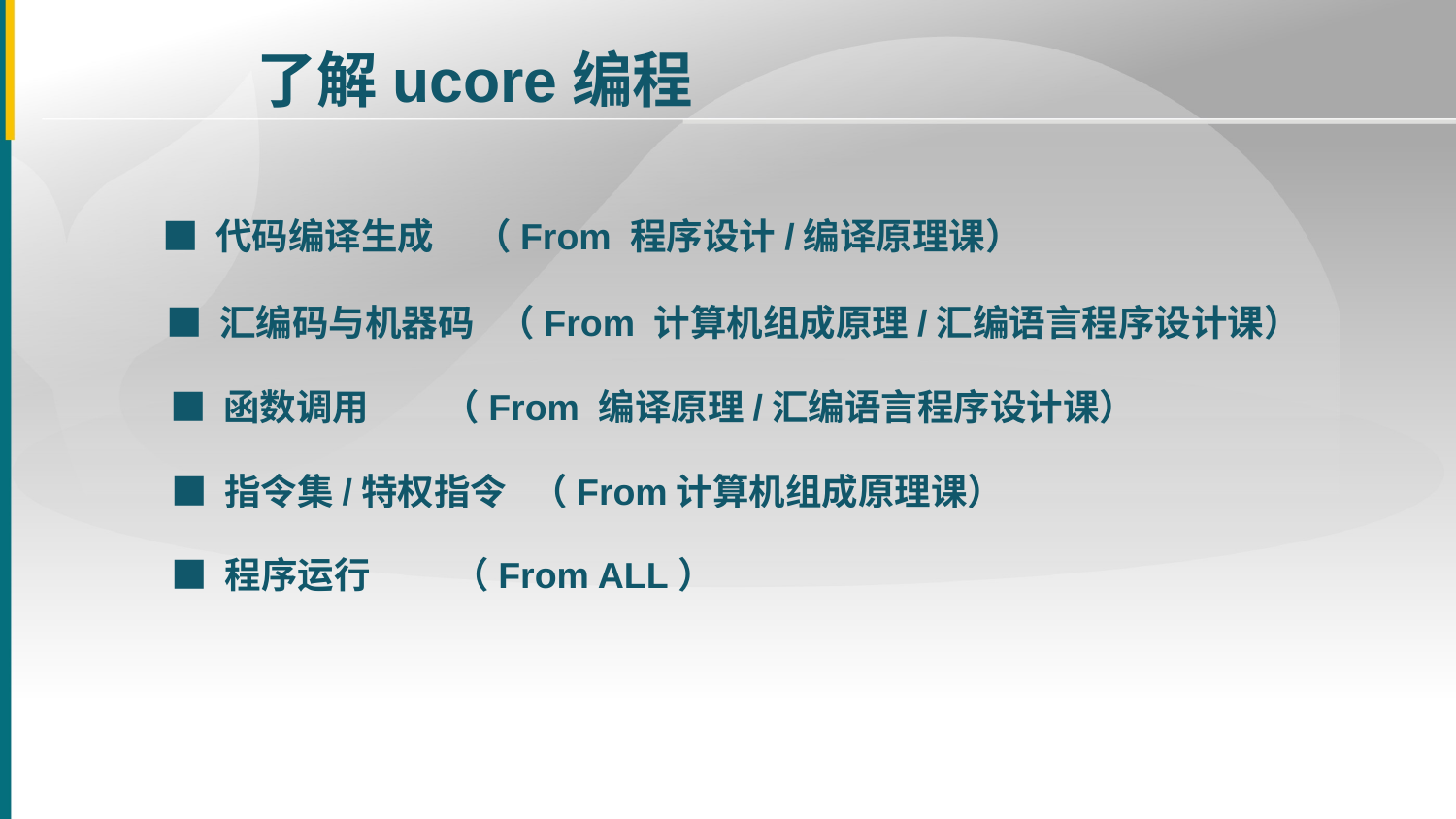

了解ucore编程
■ 代码编译生成     （From 程序设计/编译原理课）
■ 汇编码与机器码   （From 计算机组成原理/汇编语言程序设计课）
■ 函数调用         （From 编译原理/汇编语言程序设计课）
■ 指令集/特权指令   （From计算机组成原理课）
■ 程序运行          （From ALL）